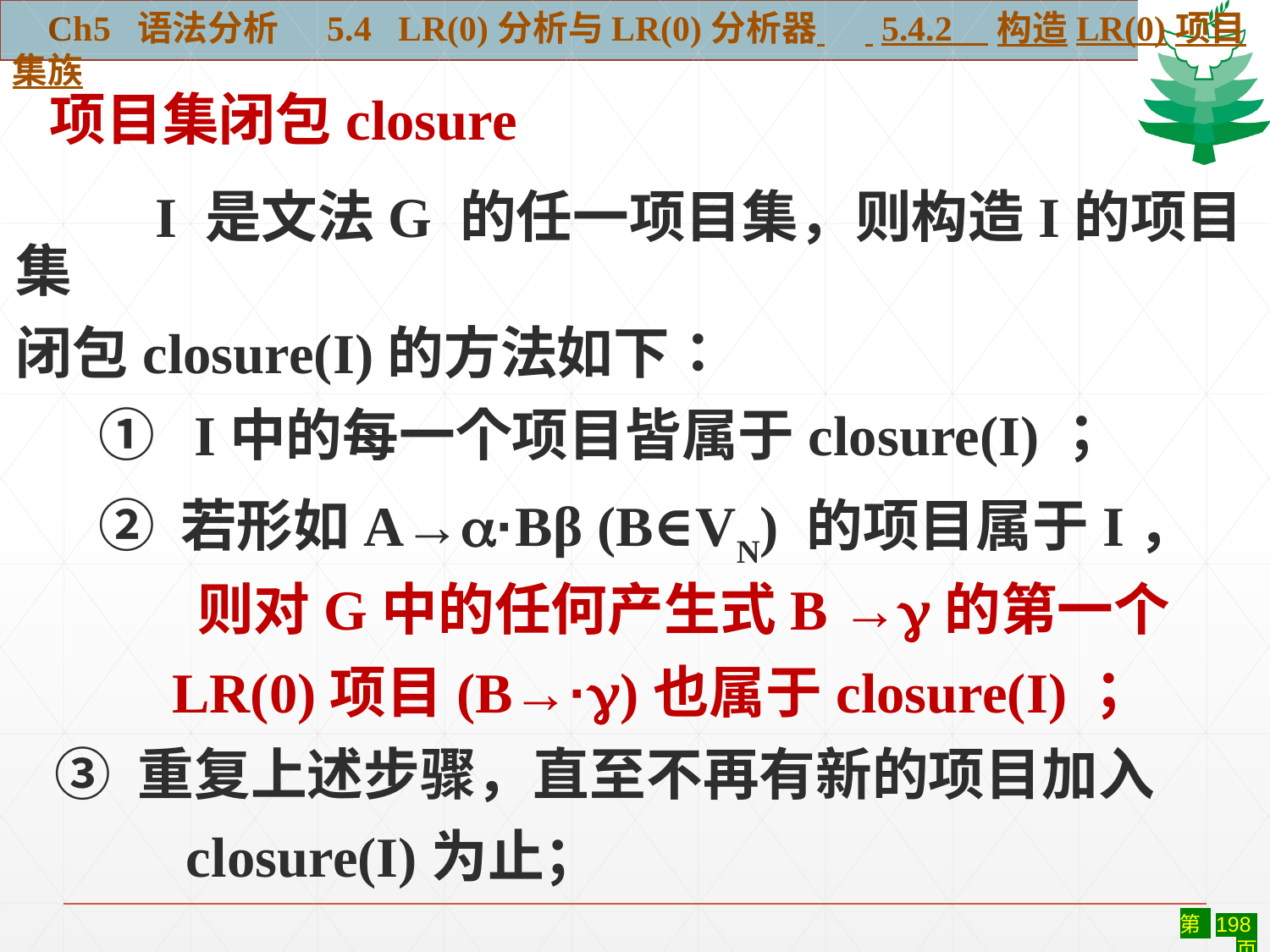

Ch5  语法分析     5.4   LR(0)分析与LR(0)分析器       5.4.2    构造LR(0)项目集族
项目集闭包closure
　　 I 是文法G 的任一项目集，则构造I的项目集
闭包closure(I)的方法如下：
　  ①  I中的每一个项目皆属于closure(I)；
　  ②  若形如A→α·Bβ (B∈VN) 的项目属于I，
             则对G中的任何产生式B →γ的第一个
           LR(0)项目(B→·γ)也属于closure(I)；
   ③ 重复上述步骤，直至不再有新的项目加入
            closure(I)为止；